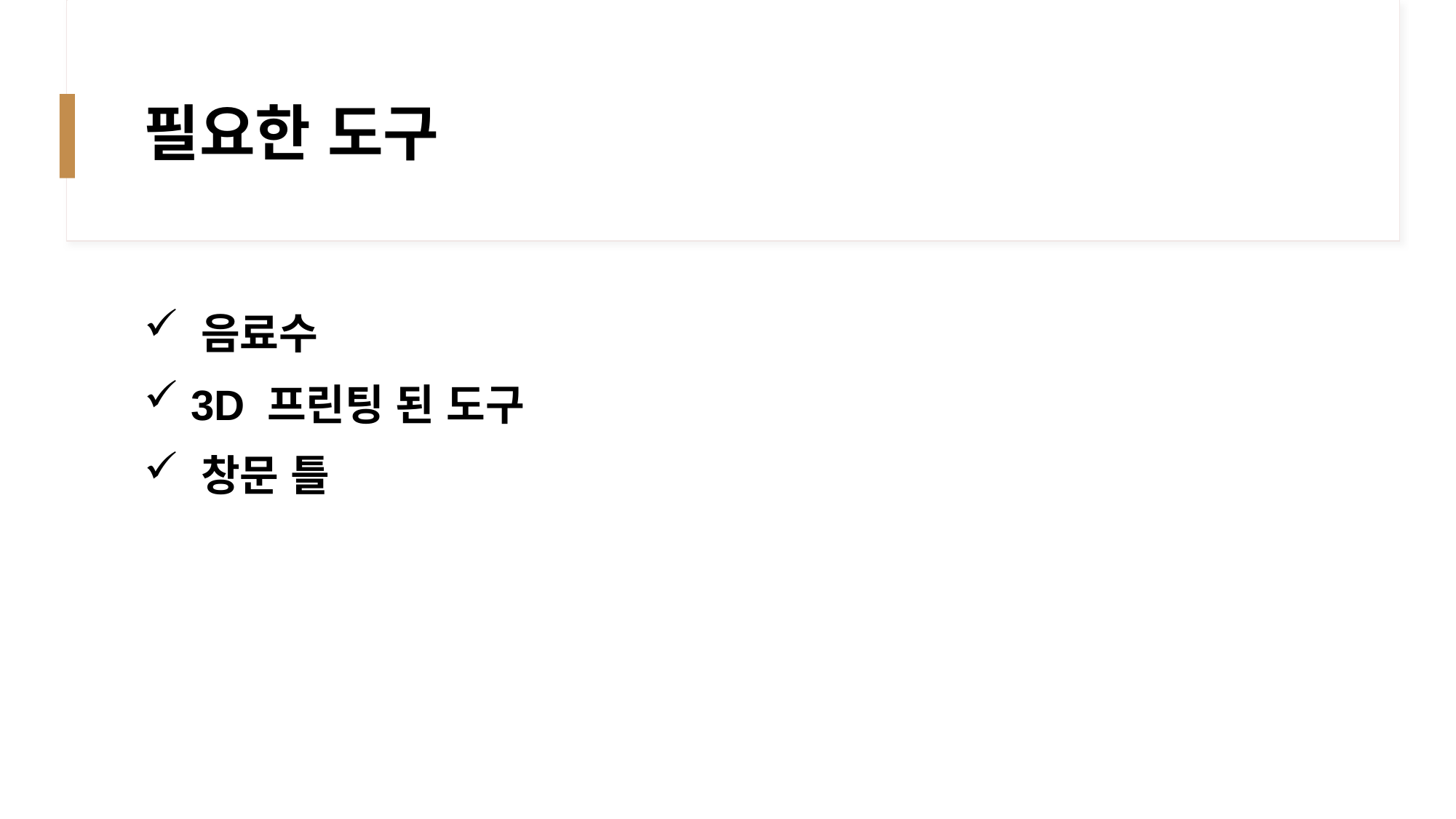

# 필요한 도구
 음료수
 3D 프린팅 된 도구
 창문 틀